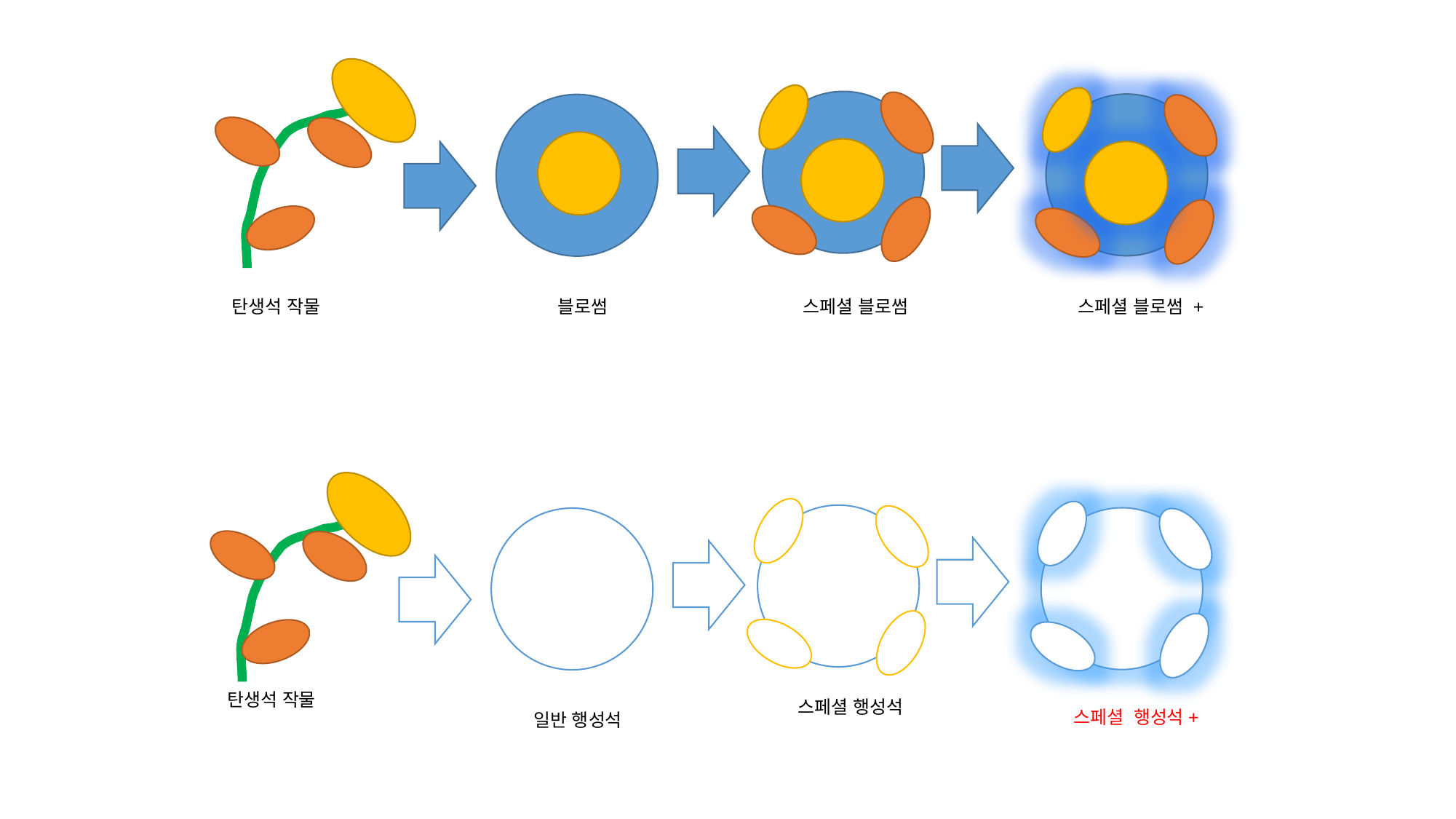

탄생석 작물
블로썸
스페셜 블로썸
스페셜 블로썸 +

탄생석 작물
스페셜 행성석
스페셜  행성석+
일반 행성석